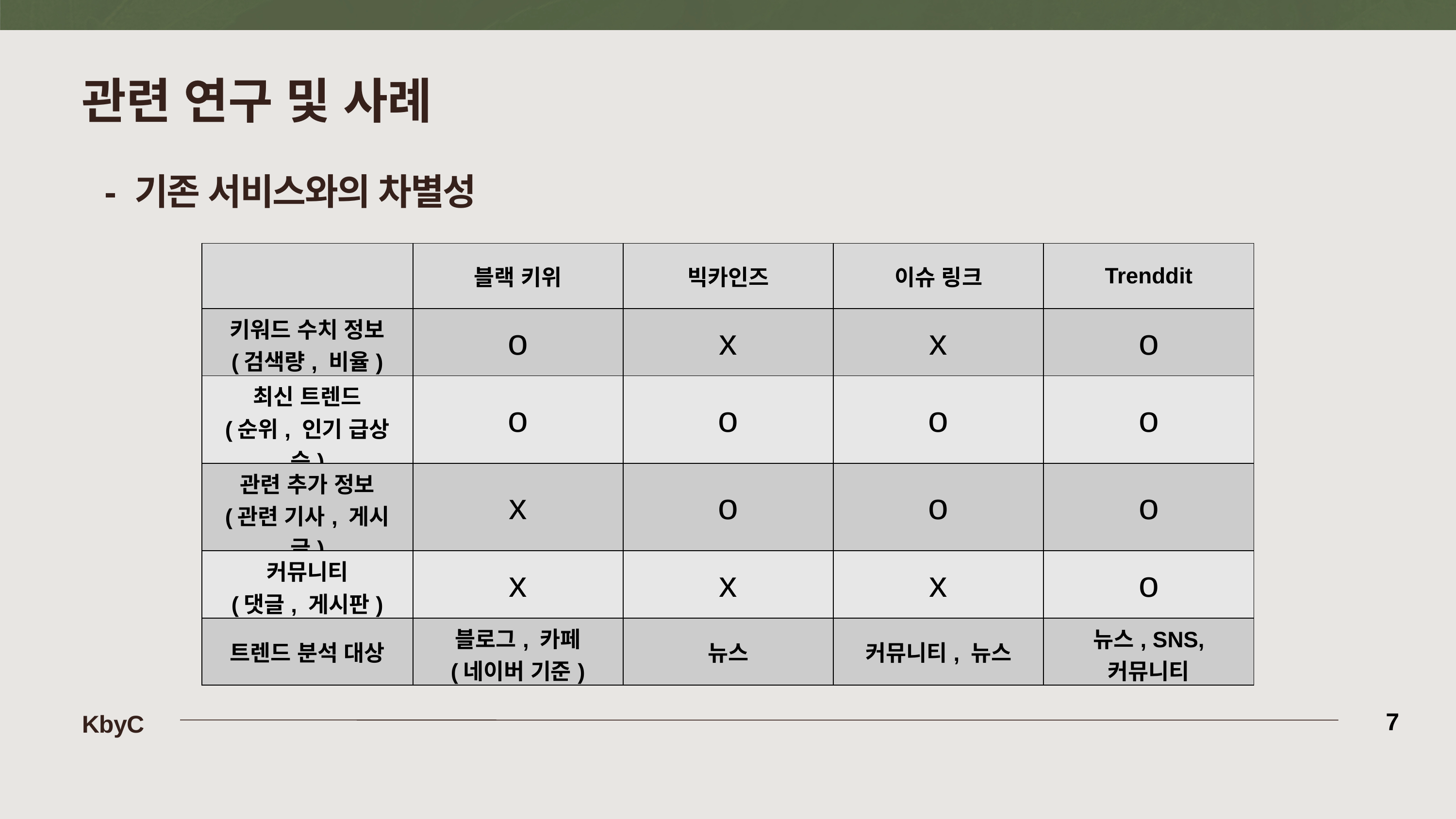

관련 연구 및 사례
- 기존 서비스와의 차별성
|  | 블랙 키위 | 빅카인즈 | 이슈 링크 | Trenddit |
| --- | --- | --- | --- | --- |
| 키워드 수치 정보 (검색량, 비율) | o | x | x | o |
| 최신 트렌드 (순위, 인기 급상승) | o | o | o | o |
| 관련 추가 정보 (관련 기사, 게시글) | x | o | o | o |
| 커뮤니티 (댓글, 게시판) | x | x | x | o |
| 트렌드 분석 대상 | 블로그, 카페 (네이버 기준) | 뉴스 | 커뮤니티, 뉴스 | 뉴스, SNS, 커뮤니티 |
KbyC
7